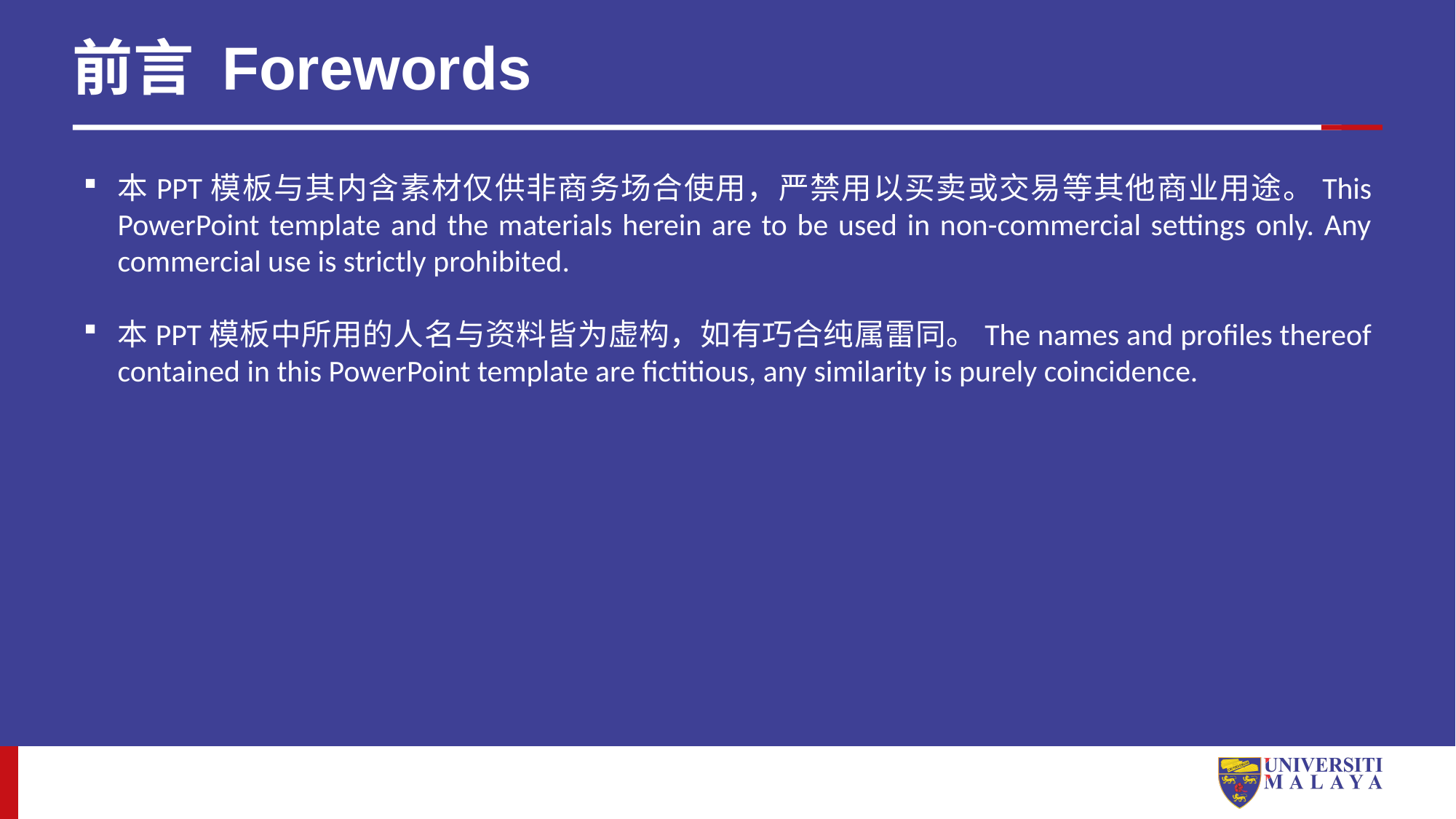

# 前言 Forewords
本PPT模板与其内含素材仅供非商务场合使用，严禁用以买卖或交易等其他商业用途。This PowerPoint template and the materials herein are to be used in non-commercial settings only. Any commercial use is strictly prohibited.

本PPT模板中所用的人名与资料皆为虚构，如有巧合纯属雷同。The names and profiles thereof contained in this PowerPoint template are fictitious, any similarity is purely coincidence.